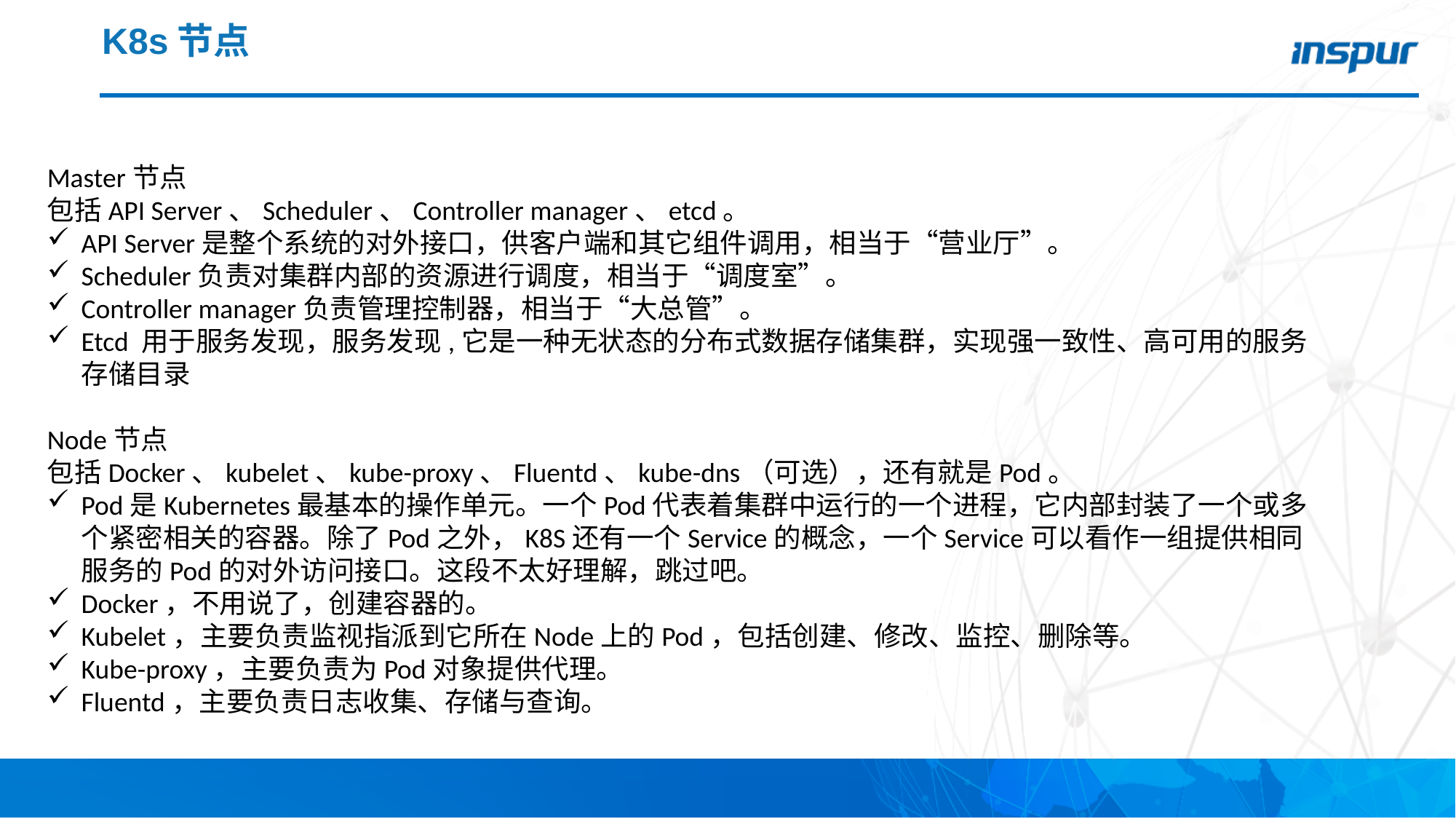

# K8s节点
计算节点
管理节点
Master节点
包括API Server、Scheduler、Controller manager、etcd。
API Server是整个系统的对外接口，供客户端和其它组件调用，相当于“营业厅”。
Scheduler负责对集群内部的资源进行调度，相当于“调度室”。
Controller manager负责管理控制器，相当于“大总管”。
Etcd 用于服务发现，服务发现,它是一种无状态的分布式数据存储集群，实现强一致性、高可用的服务存储目录

Node节点
包括Docker、kubelet、kube-proxy、Fluentd、kube-dns（可选），还有就是Pod。
Pod是Kubernetes最基本的操作单元。一个Pod代表着集群中运行的一个进程，它内部封装了一个或多个紧密相关的容器。除了Pod之外，K8S还有一个Service的概念，一个Service可以看作一组提供相同服务的Pod的对外访问接口。这段不太好理解，跳过吧。
Docker，不用说了，创建容器的。
Kubelet，主要负责监视指派到它所在Node上的Pod，包括创建、修改、监控、删除等。
Kube-proxy，主要负责为Pod对象提供代理。
Fluentd，主要负责日志收集、存储与查询。